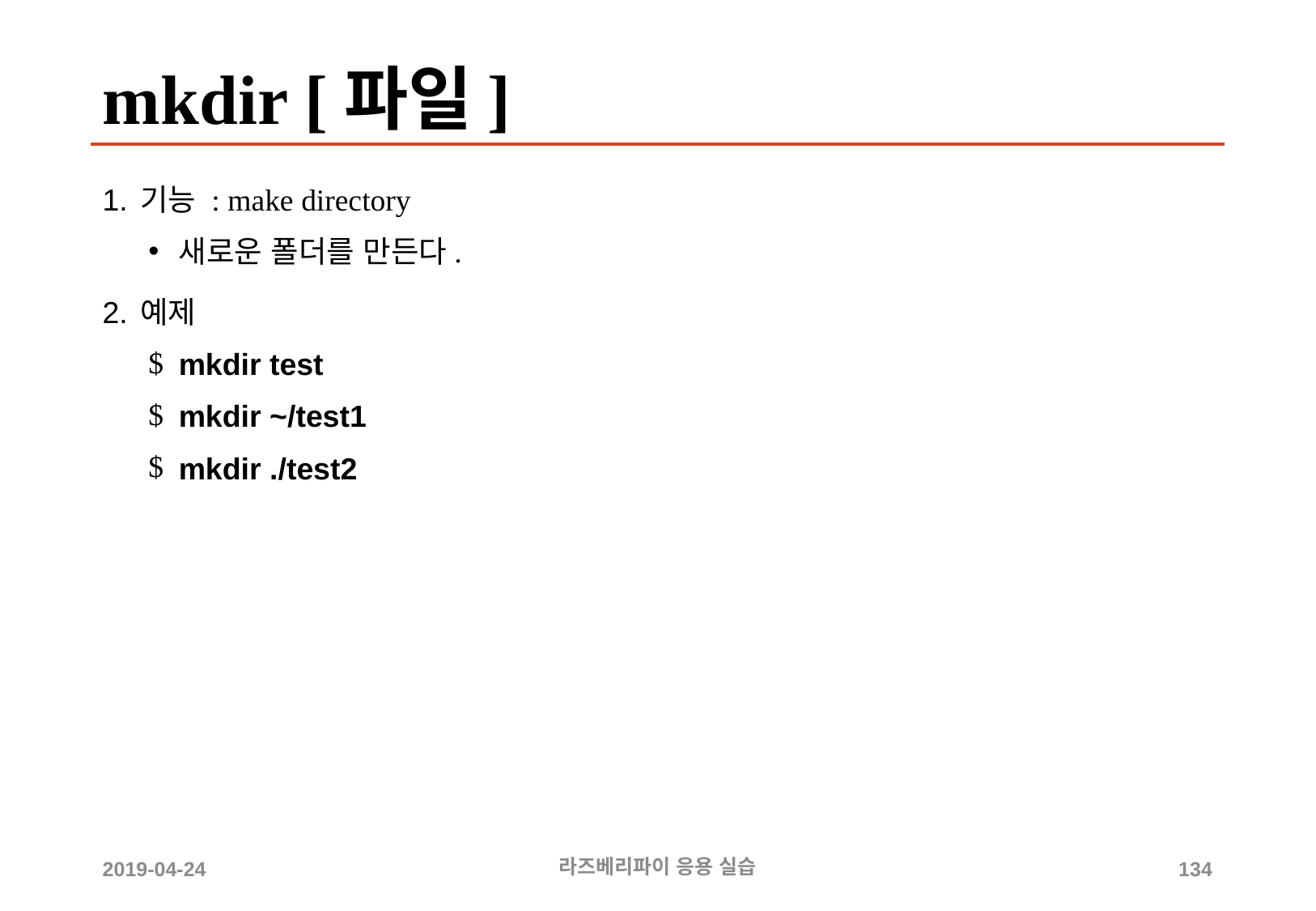

# mkdir [파일]
기능 : make directory
새로운 폴더를 만든다.
예제
mkdir test
mkdir ~/test1
mkdir ./test2

2019-04-24
라즈베리파이 응용 실습
134